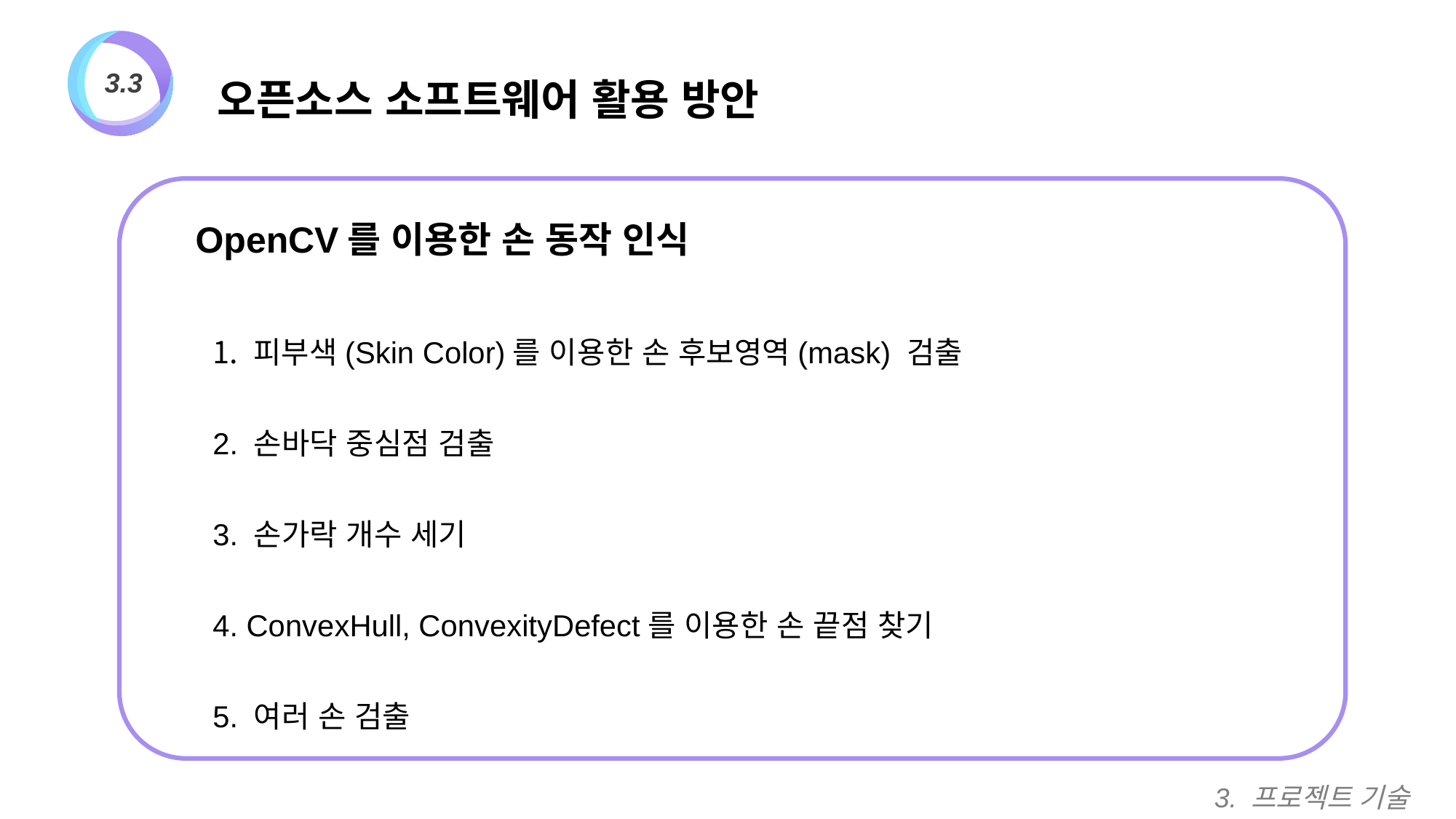

오픈소스 소프트웨어 활용 방안
3.3

OpenCV를 이용한 손 동작 인식

피부색(Skin Color)를 이용한 손 후보영역(mask) 검출
2. 손바닥 중심점 검출
3. 손가락 개수 세기
4. ConvexHull, ConvexityDefect를 이용한 손 끝점 찾기
5. 여러 손 검출
3. 프로젝트 기술